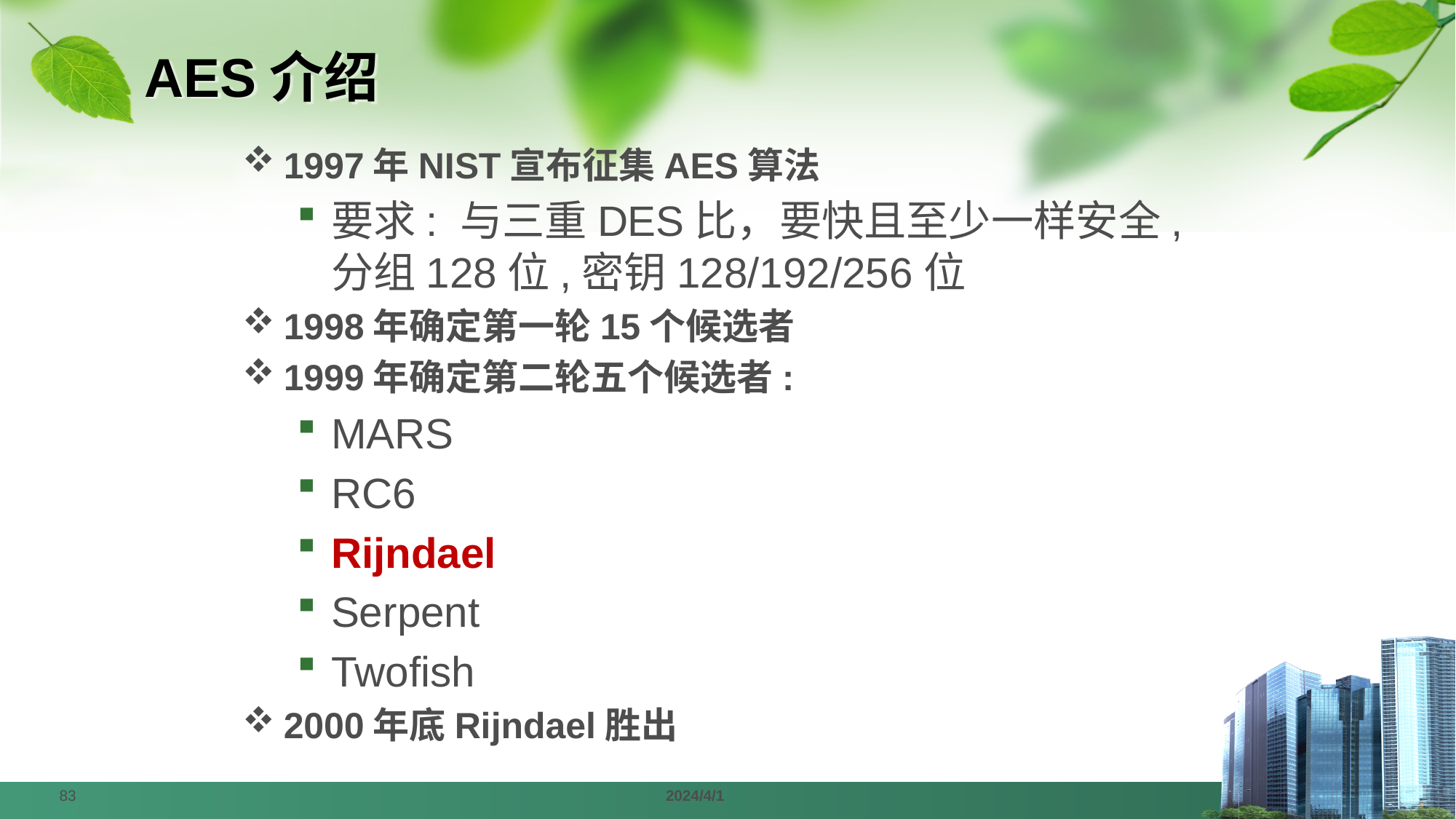

# AES介绍
1997年NIST宣布征集AES算法
要求: 与三重DES比，要快且至少一样安全,分组128位,密钥128/192/256位
1998年确定第一轮15个候选者
1999年确定第二轮五个候选者:
MARS
RC6
Rijndael
Serpent
Twofish
2000年底Rijndael胜出
83
2024/4/1